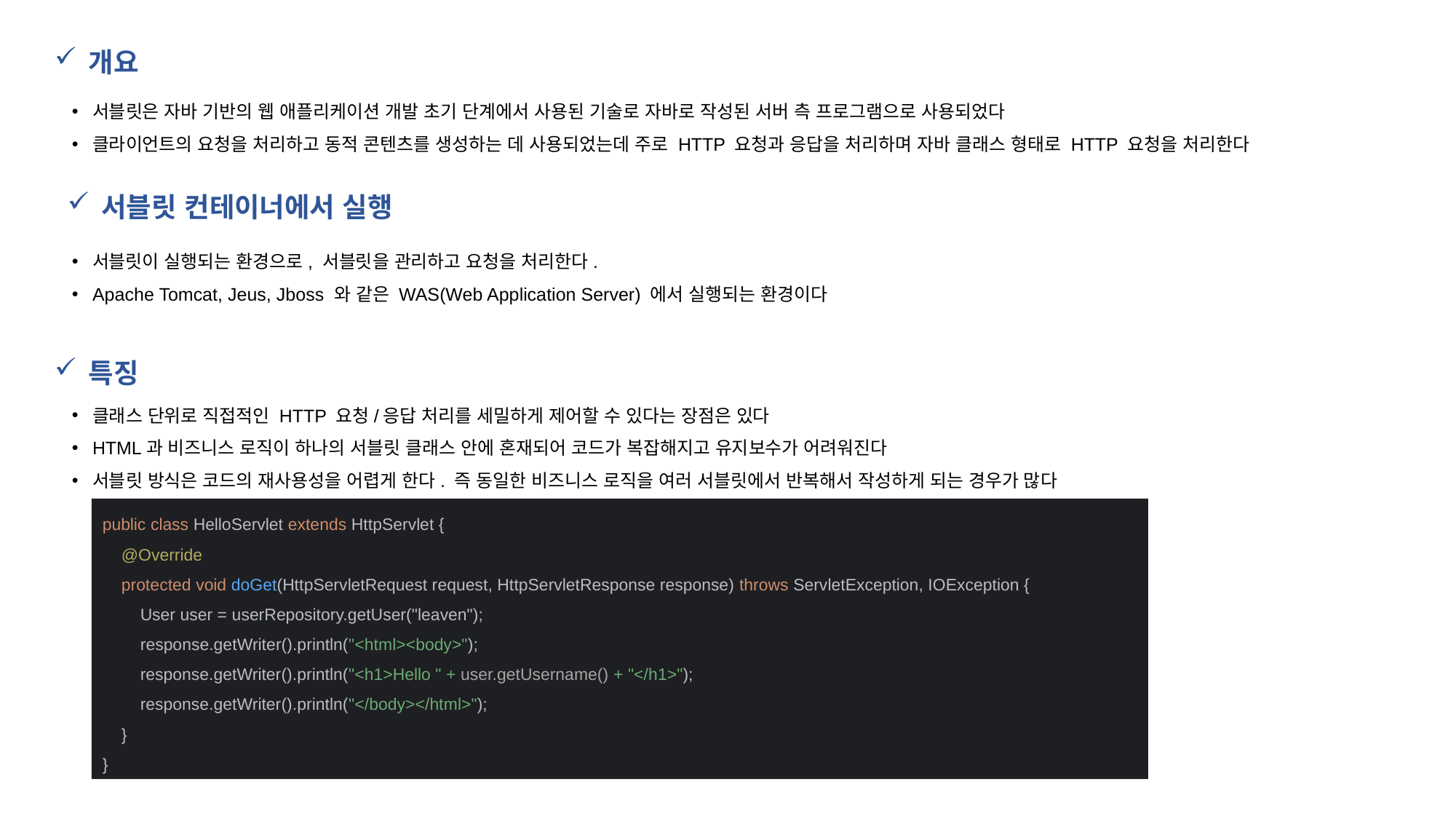

개요
서블릿은 자바 기반의 웹 애플리케이션 개발 초기 단계에서 사용된 기술로 자바로 작성된 서버 측 프로그램으로 사용되었다
클라이언트의 요청을 처리하고 동적 콘텐츠를 생성하는 데 사용되었는데 주로 HTTP 요청과 응답을 처리하며 자바 클래스 형태로 HTTP 요청을 처리한다
서블릿 컨테이너에서 실행
서블릿이 실행되는 환경으로, 서블릿을 관리하고 요청을 처리한다.
Apache Tomcat, Jeus, Jboss 와 같은 WAS(Web Application Server) 에서 실행되는 환경이다
특징
클래스 단위로 직접적인 HTTP 요청/응답 처리를 세밀하게 제어할 수 있다는 장점은 있다
HTML과 비즈니스 로직이 하나의 서블릿 클래스 안에 혼재되어 코드가 복잡해지고 유지보수가 어려워진다
서블릿 방식은 코드의 재사용성을 어렵게 한다. 즉 동일한 비즈니스 로직을 여러 서블릿에서 반복해서 작성하게 되는 경우가 많다
public class HelloServlet extends HttpServlet {
    @Override
    protected void doGet(HttpServletRequest request, HttpServletResponse response) throws ServletException, IOException {
        User user = userRepository.getUser("leaven");
        response.getWriter().println("<html><body>");
        response.getWriter().println("<h1>Hello " + user.getUsername() + "</h1>");
        response.getWriter().println("</body></html>");
    }
}